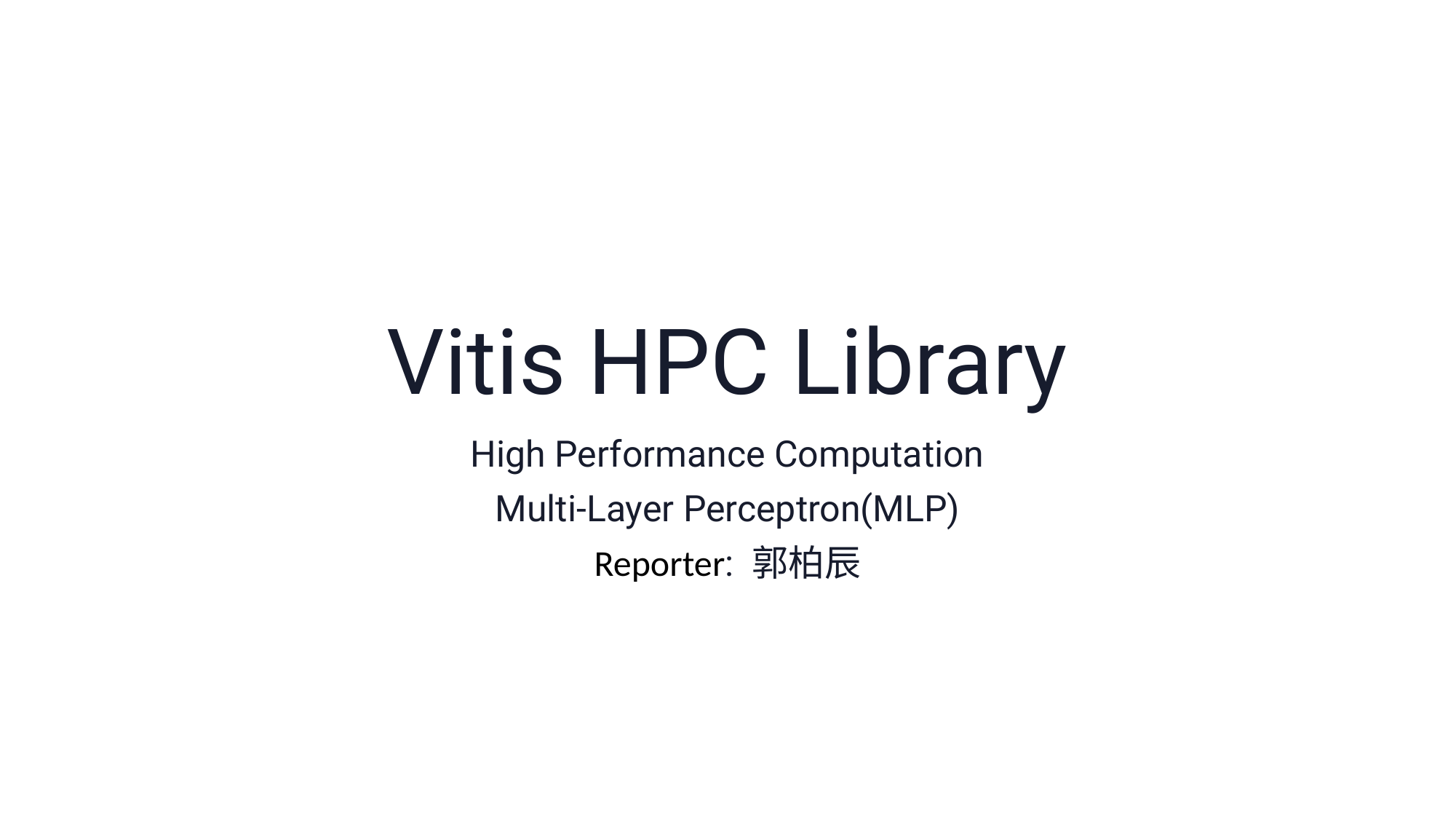

# Vitis HPC Library
High Performance Computation
Multi-Layer Perceptron(MLP)
Reporter: 郭柏辰